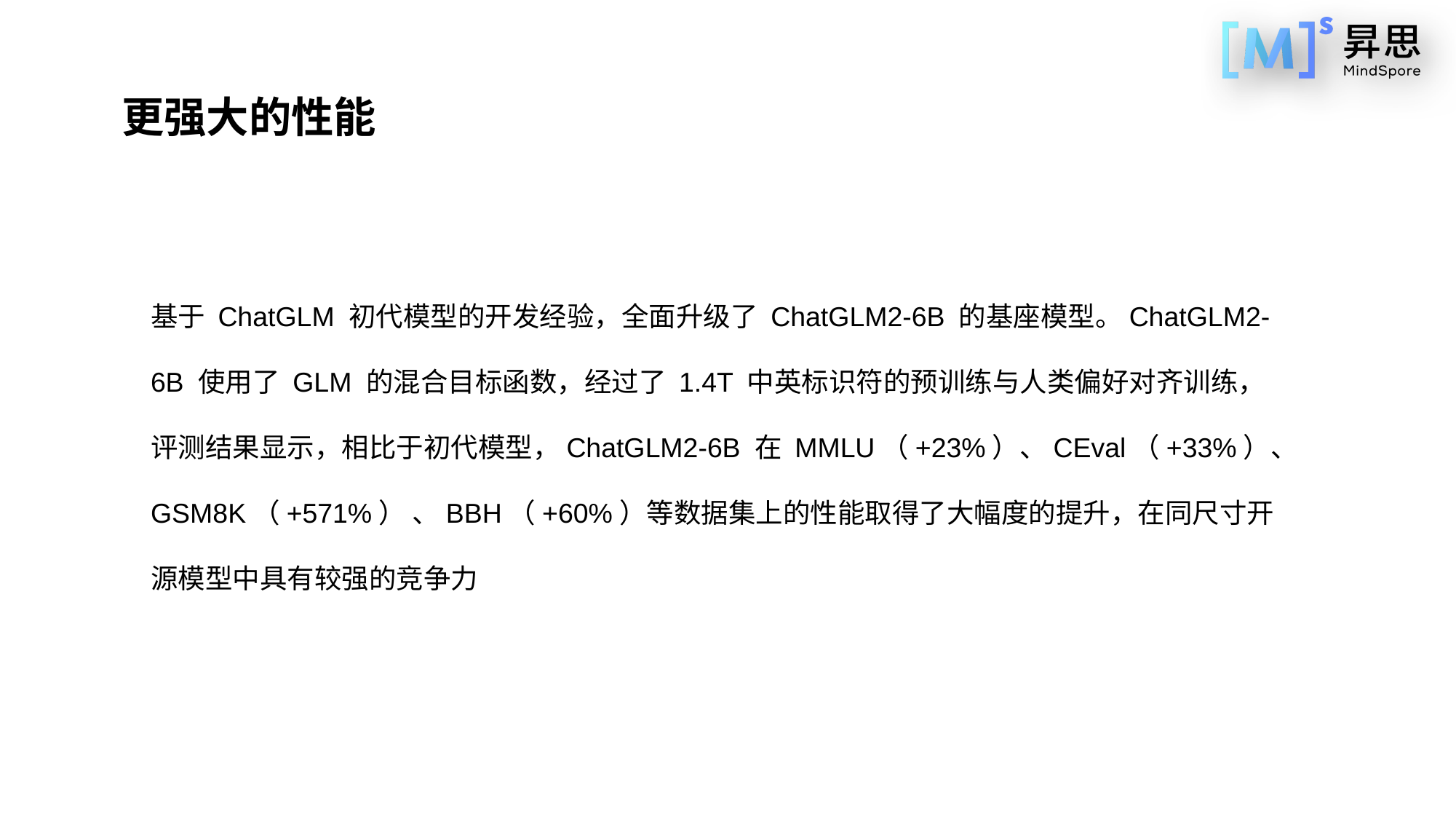

更强大的性能
基于 ChatGLM 初代模型的开发经验，全面升级了 ChatGLM2-6B 的基座模型。ChatGLM2-6B 使用了 GLM 的混合目标函数，经过了 1.4T 中英标识符的预训练与人类偏好对齐训练，评测结果显示，相比于初代模型，ChatGLM2-6B 在 MMLU（+23%）、CEval（+33%）、GSM8K（+571%） 、BBH（+60%）等数据集上的性能取得了大幅度的提升，在同尺寸开源模型中具有较强的竞争力